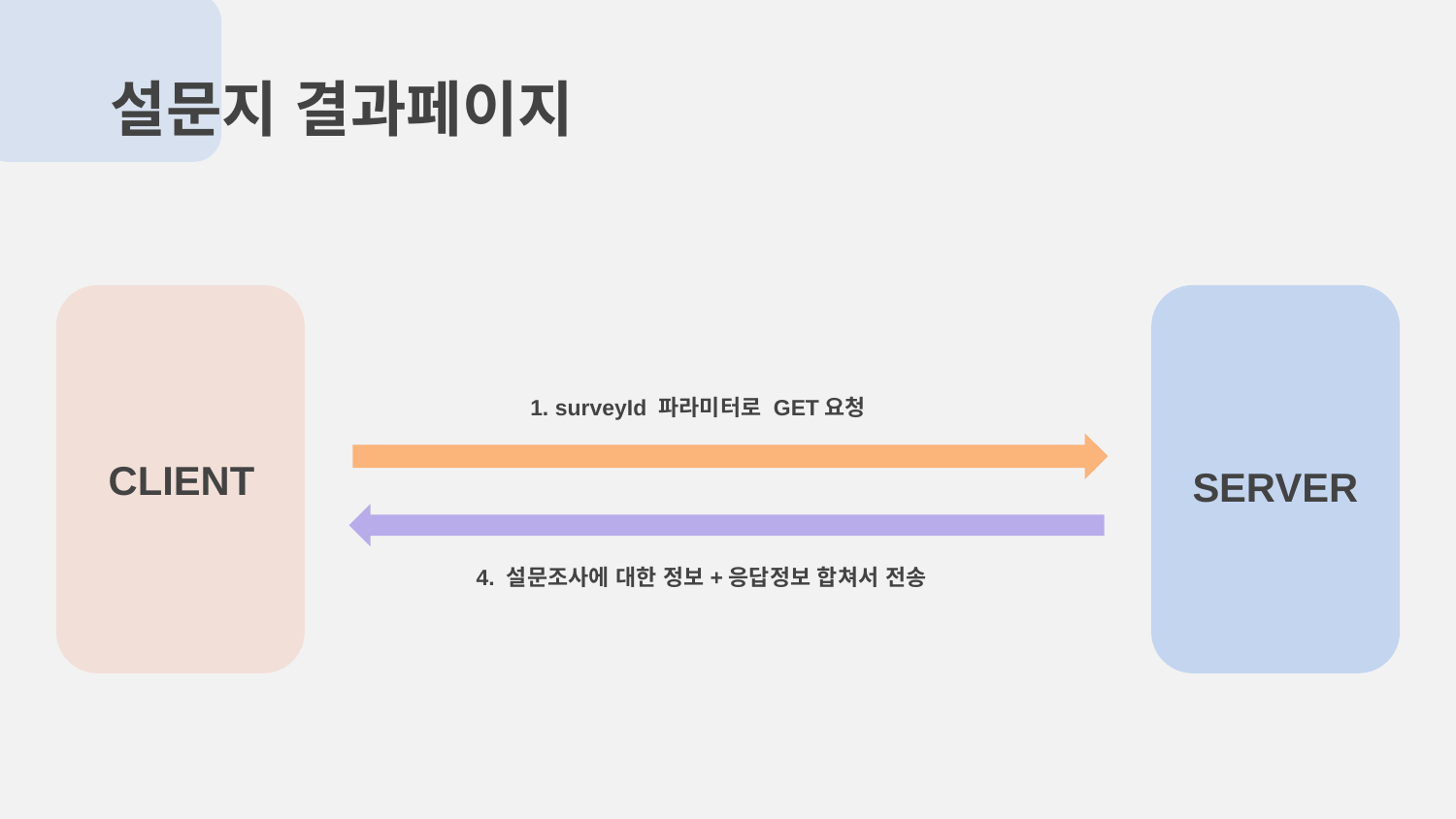

설문지 결과페이지

1. surveyId 파라미터로 GET요청

CLIENT

SERVER

4. 설문조사에 대한 정보+응답정보 합쳐서 전송